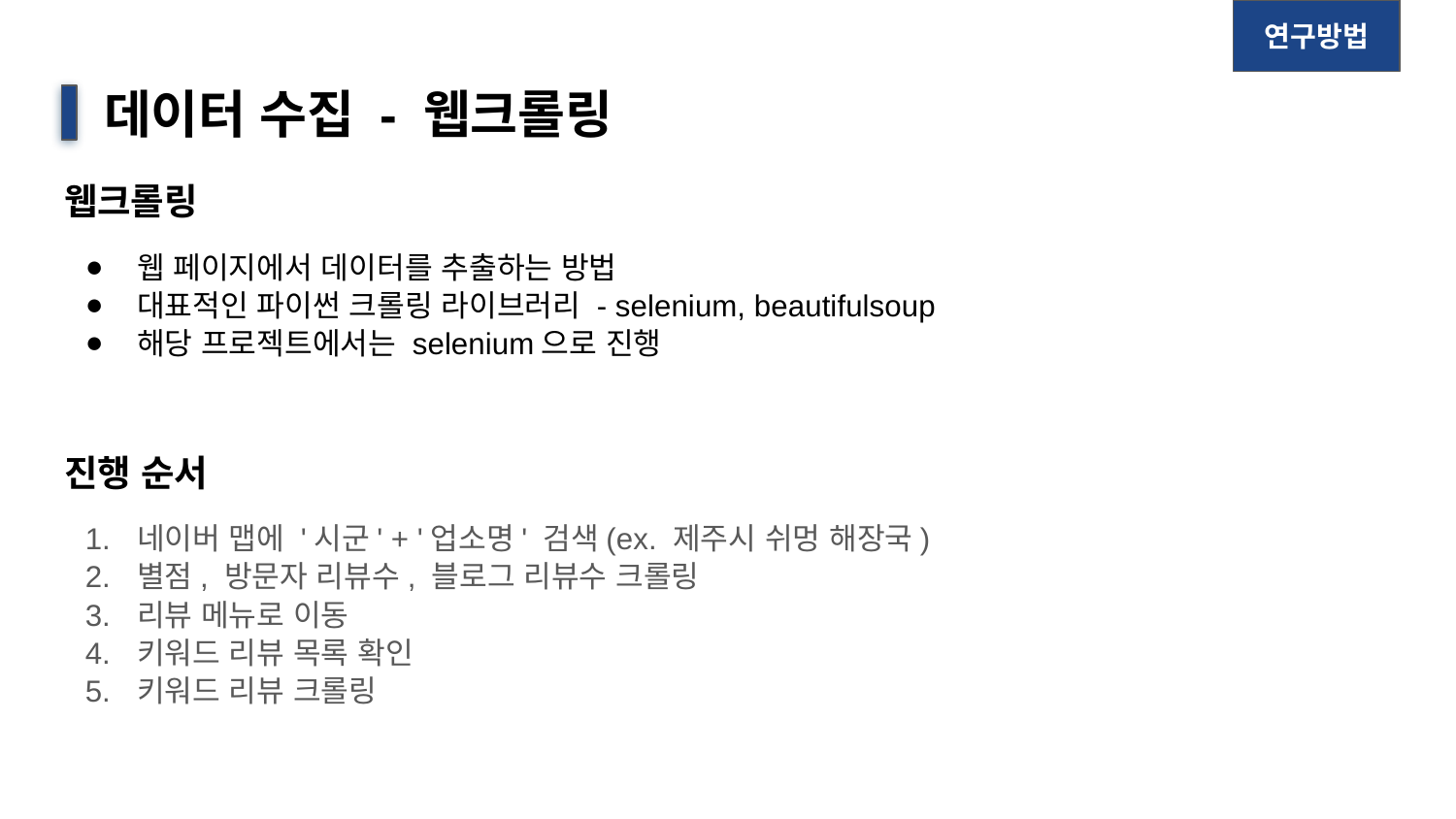

연구방법
# 데이터 수집 - 웹크롤링

웹크롤링
웹 페이지에서 데이터를 추출하는 방법
대표적인 파이썬 크롤링 라이브러리 - selenium, beautifulsoup
해당 프로젝트에서는 selenium으로 진행

진행 순서
네이버 맵에 '시군' + '업소명' 검색(ex. 제주시 쉬멍 해장국)
별점, 방문자 리뷰수, 블로그 리뷰수 크롤링
리뷰 메뉴로 이동
키워드 리뷰 목록 확인
키워드 리뷰 크롤링